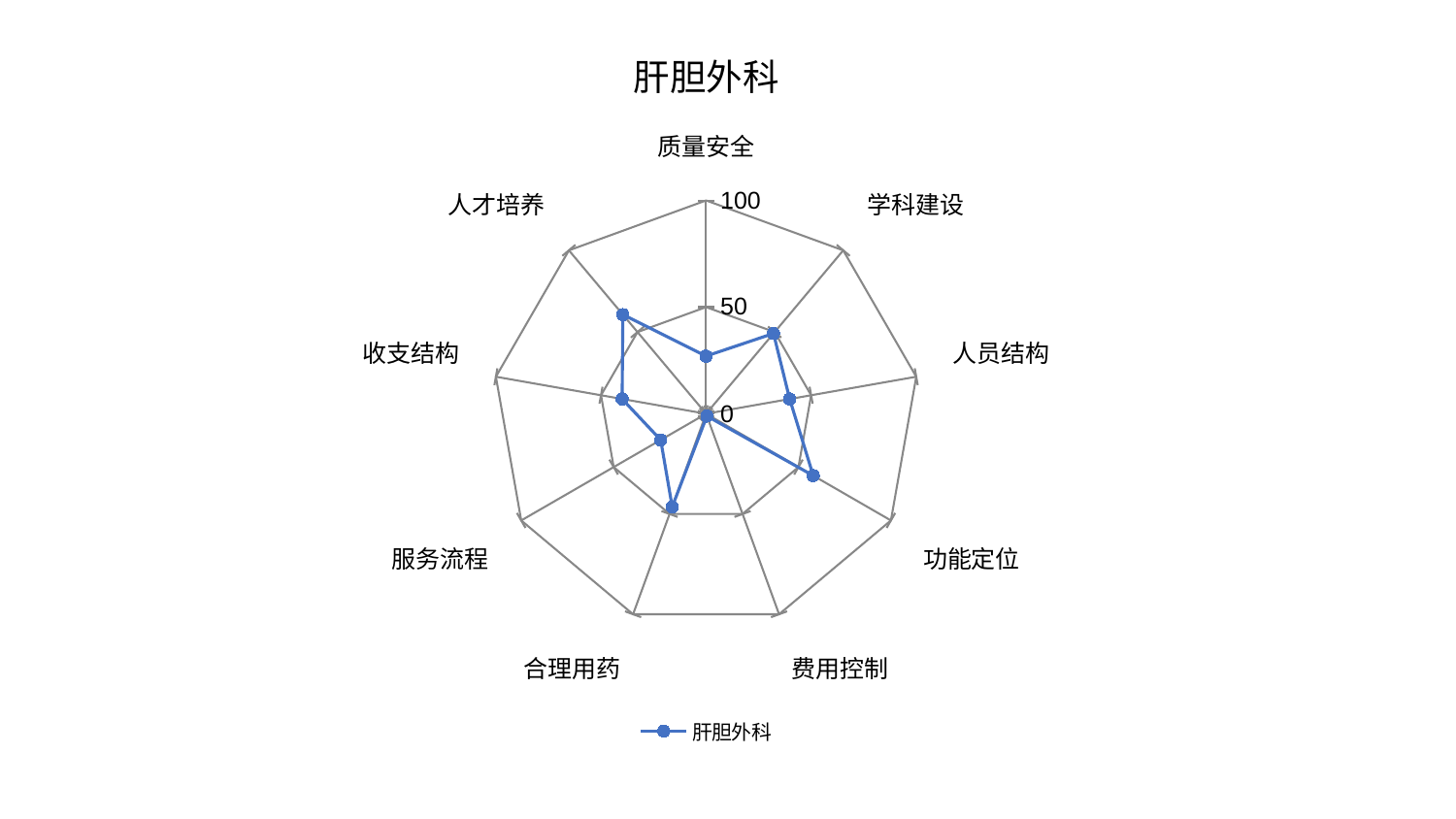

### Chart: 肝胆外科

| Category | 肝胆外科 |
|---|---|
| 质量安全 | 27.032889361067397 |
| 学科建设 | 49.15853878385513 |
| 人员结构 | 39.79389102751244 |
| 功能定位 | 57.98609291510694 |
| 费用控制 | 1.149846038619216 |
| 合理用药 | 46.44204163921414 |
| 服务流程 | 24.55072631549856 |
| 收支结构 | 39.94239390136185 |
| 人才培养 | 60.673919427505304 |
95